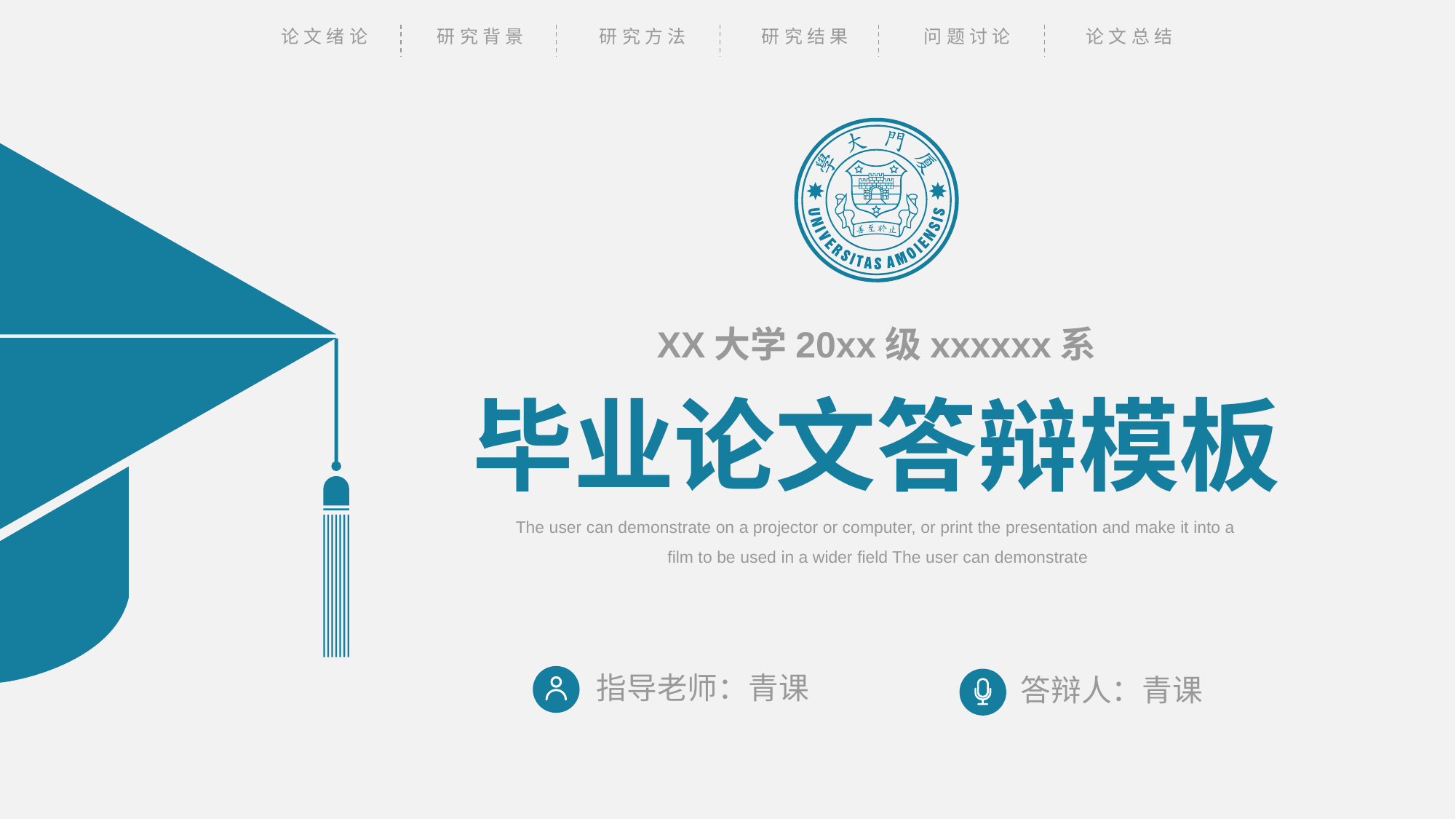

论文绪论
研究背景
研究方法
研究结果
问题讨论
论文总结

XX大学20xx级xxxxxx系
毕业论文答辩模板
The user can demonstrate on a projector or computer, or print the presentation and make it into a
film to be used in a wider field The user can demonstrate
指导老师：青课

答辩人：青课